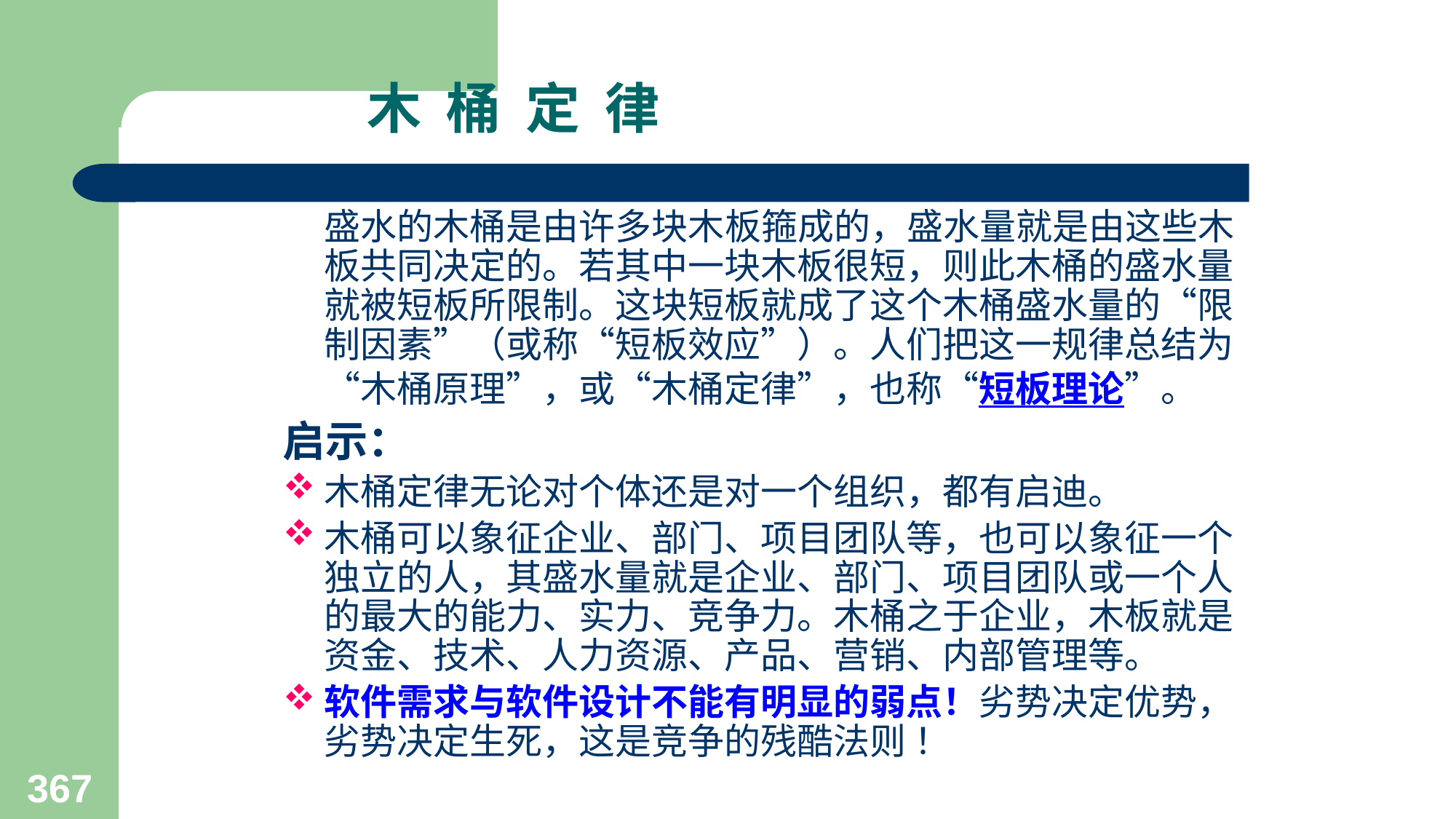

# 木  桶  定  律
    盛水的木桶是由许多块木板箍成的，盛水量就是由这些木板共同决定的。若其中一块木板很短，则此木桶的盛水量就被短板所限制。这块短板就成了这个木桶盛水量的“限制因素”（或称“短板效应”）。人们把这一规律总结为“木桶原理”，或“木桶定律”，也称“短板理论”。
启示：
木桶定律无论对个体还是对一个组织，都有启迪。
木桶可以象征企业、部门、项目团队等，也可以象征一个独立的人，其盛水量就是企业、部门、项目团队或一个人的最大的能力、实力、竞争力。木桶之于企业，木板就是资金、技术、人力资源、产品、营销、内部管理等。
软件需求与软件设计不能有明显的弱点！劣势决定优势，劣势决定生死，这是竞争的残酷法则 ！
367